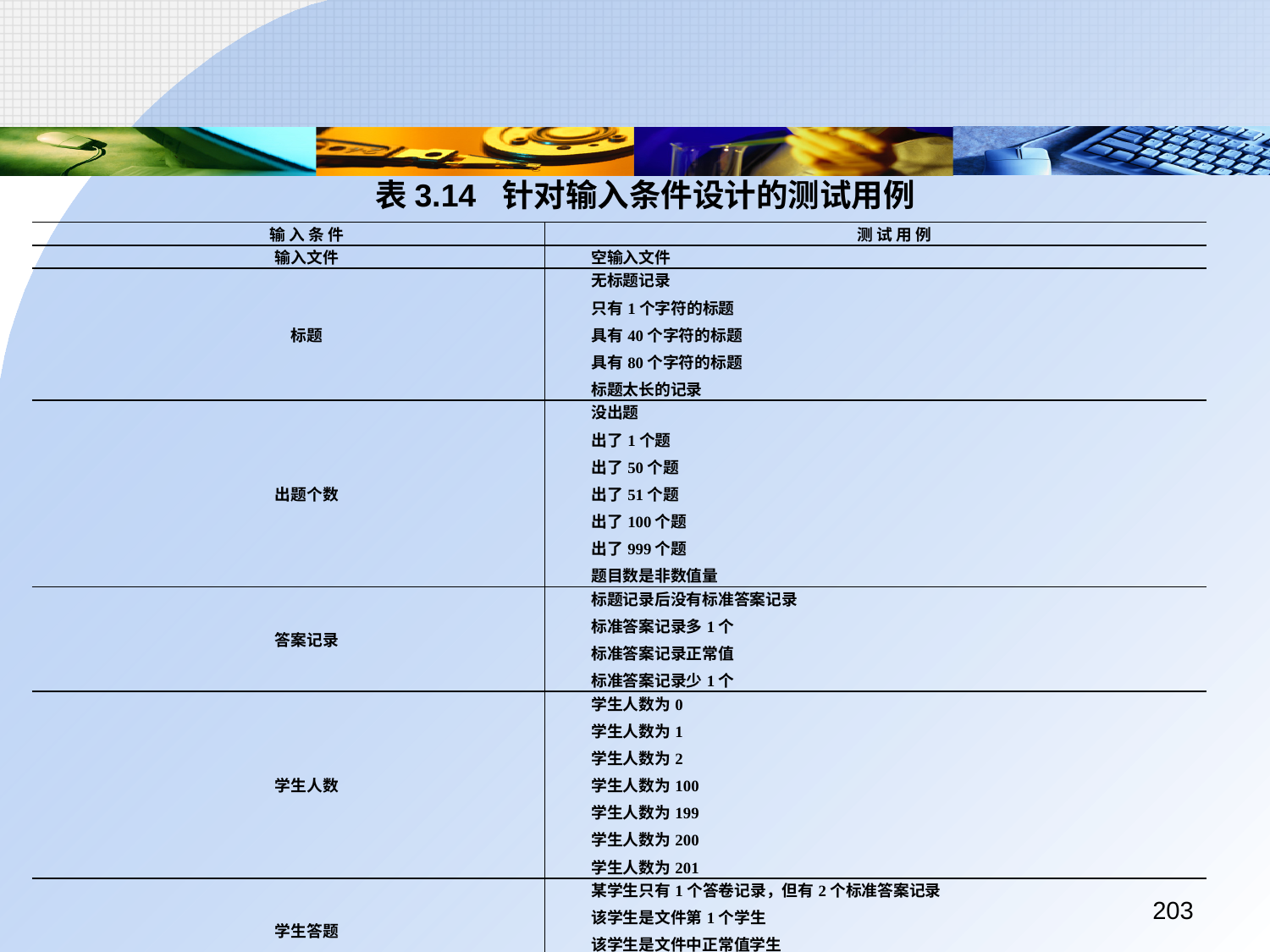

表3.14	针对输入条件设计的测试用例
| 输 入 条 件 | 测 试 用 例 |
| --- | --- |
| 输入文件 | 空输入文件 |
| 标题 | 无标题记录 只有1个字符的标题 具有40个字符的标题 具有80个字符的标题 标题太长的记录 |
| 出题个数 | 没出题 出了1个题 出了50个题 出了51个题 出了100个题 出了999个题 题目数是非数值量 |
| 答案记录 | 标题记录后没有标准答案记录 标准答案记录多1个 标准答案记录正常值 标准答案记录少1个 |
| 学生人数 | 学生人数为0 学生人数为1 学生人数为2 学生人数为100 学生人数为199 学生人数为200 学生人数为201 |
| 学生答题 | 某学生只有1个答卷记录，但有2个标准答案记录 该学生是文件第1个学生 该学生是文件中正常值学生 该学生是文件最后1个学生 |
| 学生答题 | 某学生只有2个答卷记录，但有1个标准答案记录 该学生是文件第1个学生 该学生是文件中正常值学生 该学生是文件最后1个学生 |
203